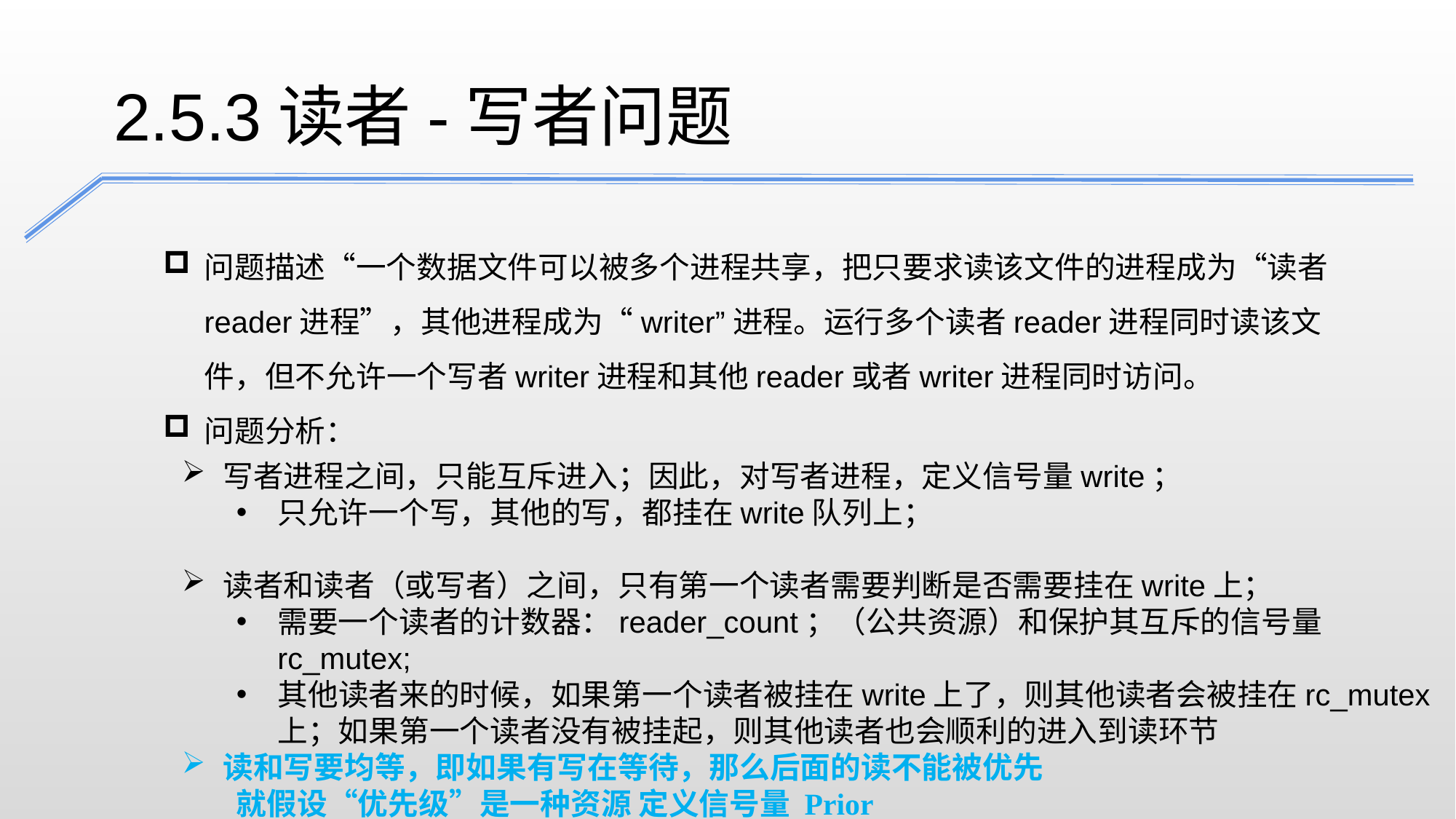

2.5.3读者-写者问题
问题描述“一个数据文件可以被多个进程共享，把只要求读该文件的进程成为“读者reader进程”，其他进程成为“writer”进程。运行多个读者reader进程同时读该文件，但不允许一个写者writer进程和其他reader或者writer进程同时访问。
问题分析：
写者进程之间，只能互斥进入；因此，对写者进程，定义信号量write；
只允许一个写，其他的写，都挂在write队列上；

读者和读者（或写者）之间，只有第一个读者需要判断是否需要挂在write上；
需要一个读者的计数器：reader_count；（公共资源）和保护其互斥的信号量 rc_mutex;
其他读者来的时候，如果第一个读者被挂在write上了，则其他读者会被挂在rc_mutex上；如果第一个读者没有被挂起，则其他读者也会顺利的进入到读环节
读和写要均等，即如果有写在等待，那么后面的读不能被优先
就假设“优先级”是一种资源 定义信号量 Prior